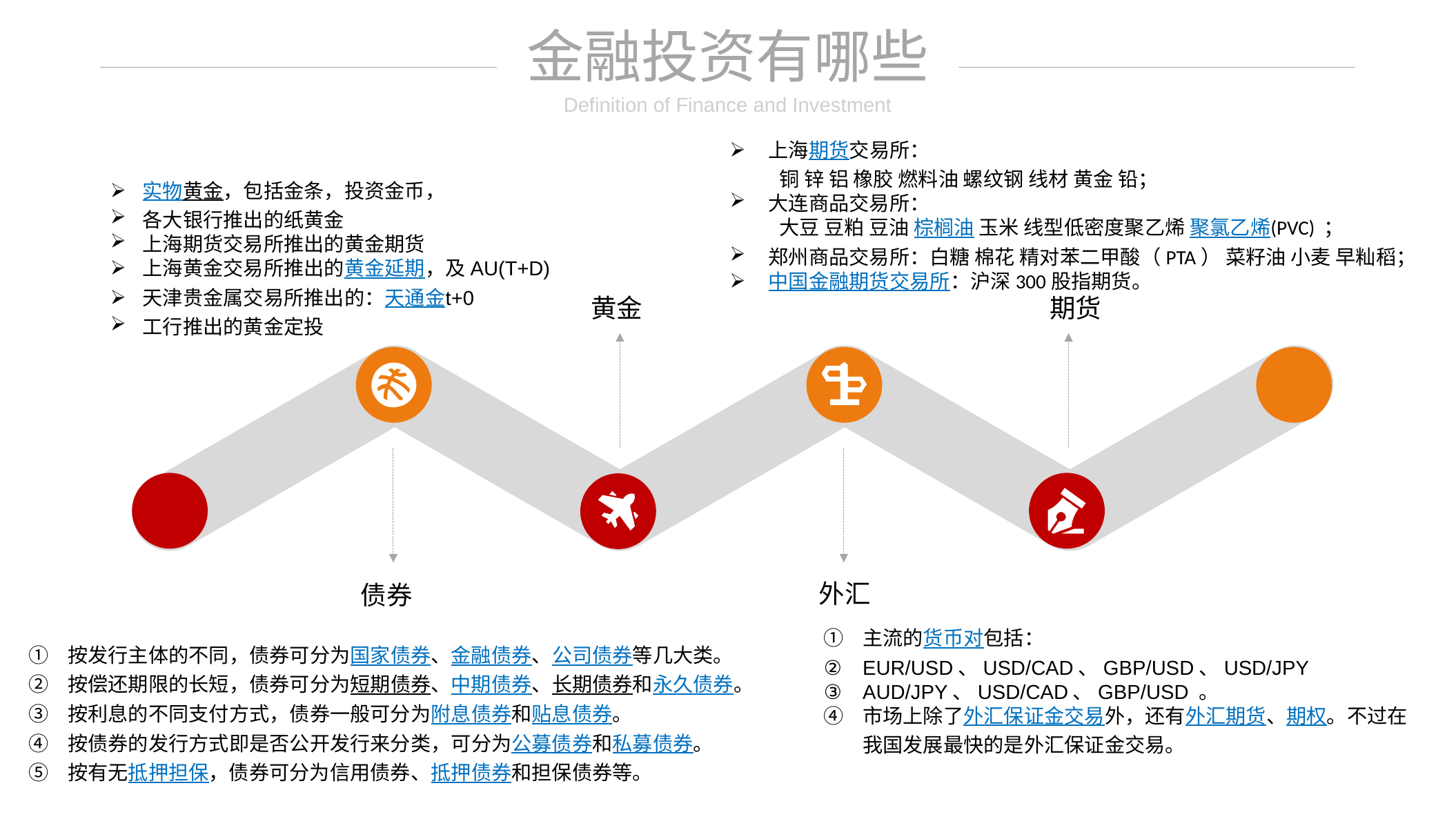

金融投资有哪些
Definition of Finance and Investment
上海期货交易所：
          铜 锌 铝 橡胶 燃料油 螺纹钢 线材 黄金 铅；
大连商品交易所：
          大豆 豆粕 豆油 棕榈油 玉米 线型低密度聚乙烯 聚氯乙烯(PVC) ；
郑州商品交易所：白糖 棉花 精对苯二甲酸（PTA） 菜籽油 小麦 早籼稻；
中国金融期货交易所：沪深300股指期货。
实物黄金，包括金条，投资金币，
各大银行推出的纸黄金
上海期货交易所推出的黄金期货
上海黄金交易所推出的黄金延期，及AU(T+D)
天津贵金属交易所推出的：天通金t+0
工行推出的黄金定投

黄金
期货
外汇
债券

主流的货币对包括：
EUR/USD、USD/CAD、GBP/USD、USD/JPY
AUD/JPY、USD/CAD、GBP/USD 。
市场上除了外汇保证金交易外，还有外汇期货、期权。不过在我国发展最快的是外汇保证金交易。

按发行主体的不同，债券可分为国家债券、金融债券、公司债券等几大类。
按偿还期限的长短，债券可分为短期债券、中期债券、长期债券和永久债券。
按利息的不同支付方式，债券一般可分为附息债券和贴息债券。
按债券的发行方式即是否公开发行来分类，可分为公募债券和私募债券。
按有无抵押担保，债券可分为信用债券、抵押债券和担保债券等。